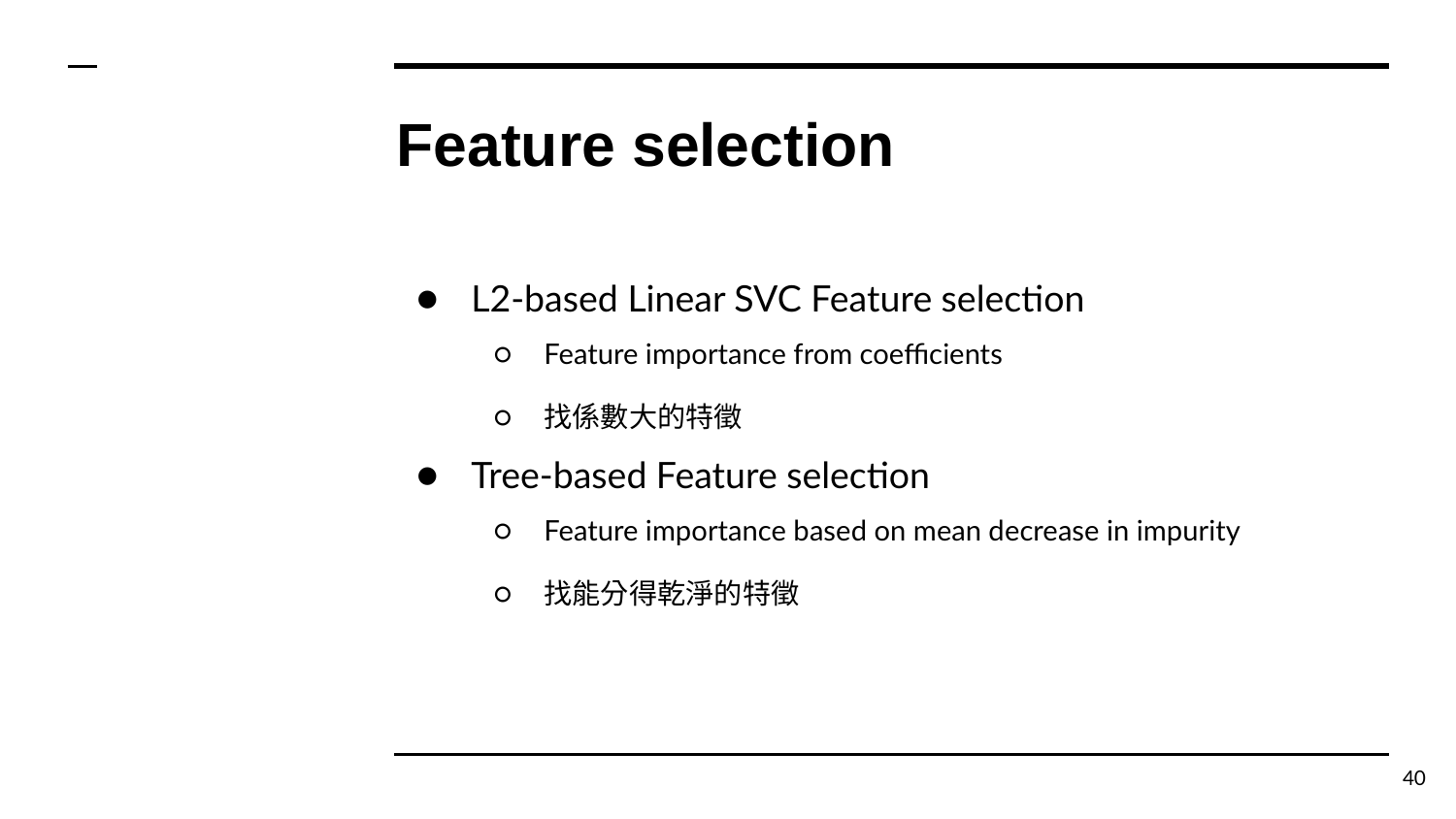

# Feature selection
L2-based Linear SVC Feature selection
Feature importance from coefficients
找係數大的特徵
Tree-based Feature selection
Feature importance based on mean decrease in impurity
找能分得乾淨的特徵
40